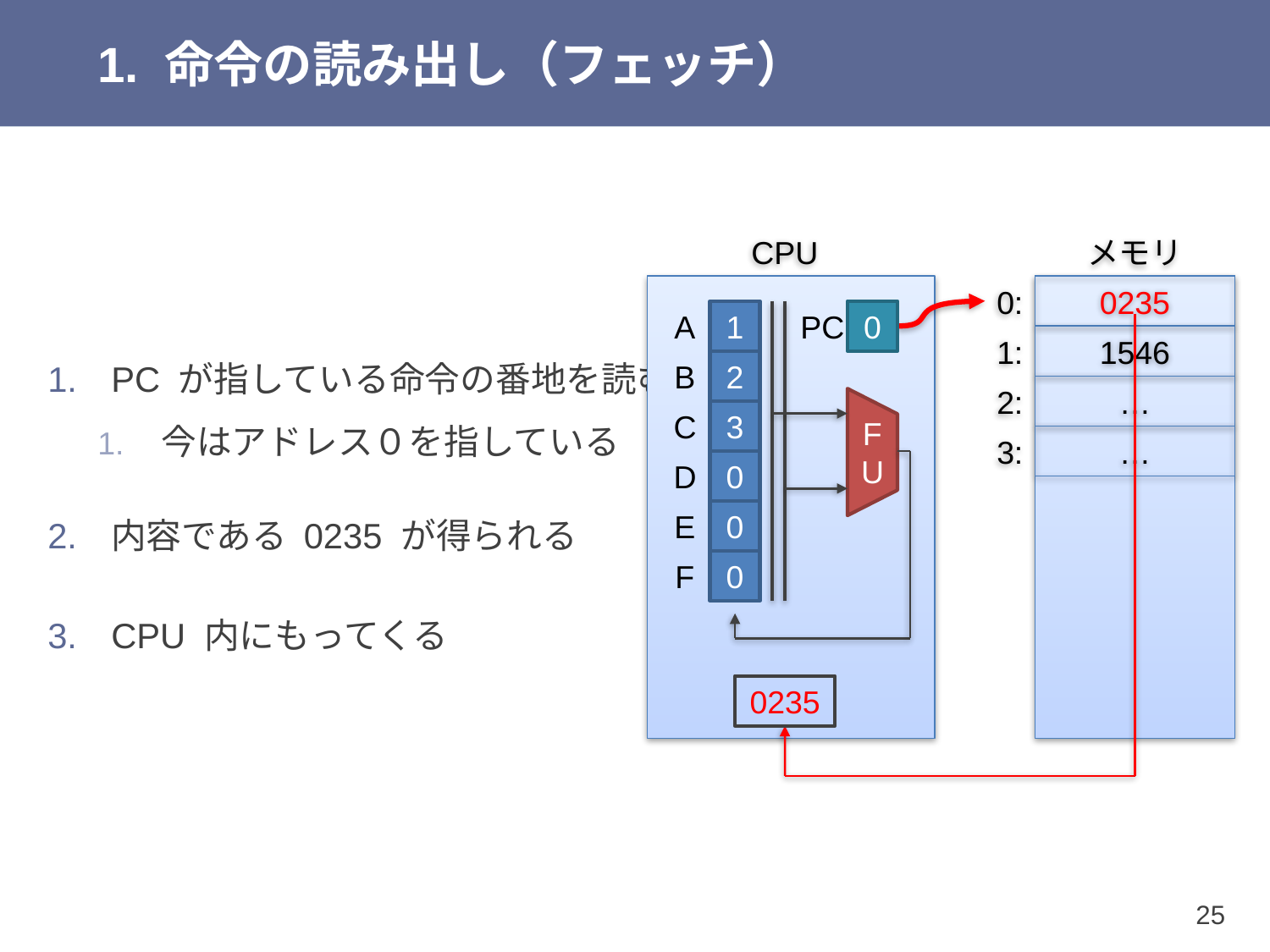

# 1. 命令の読み出し（フェッチ）
PC が指している命令の番地を読む
今はアドレス０を指している
内容である 0235 が得られる
CPU 内にもってくる
CPU
メモリ

0:
0235

A
1
PC
0
1:
1546
B
2
2:
…
C
3
3:
…
FU
D
0
E
0
F
0
0235